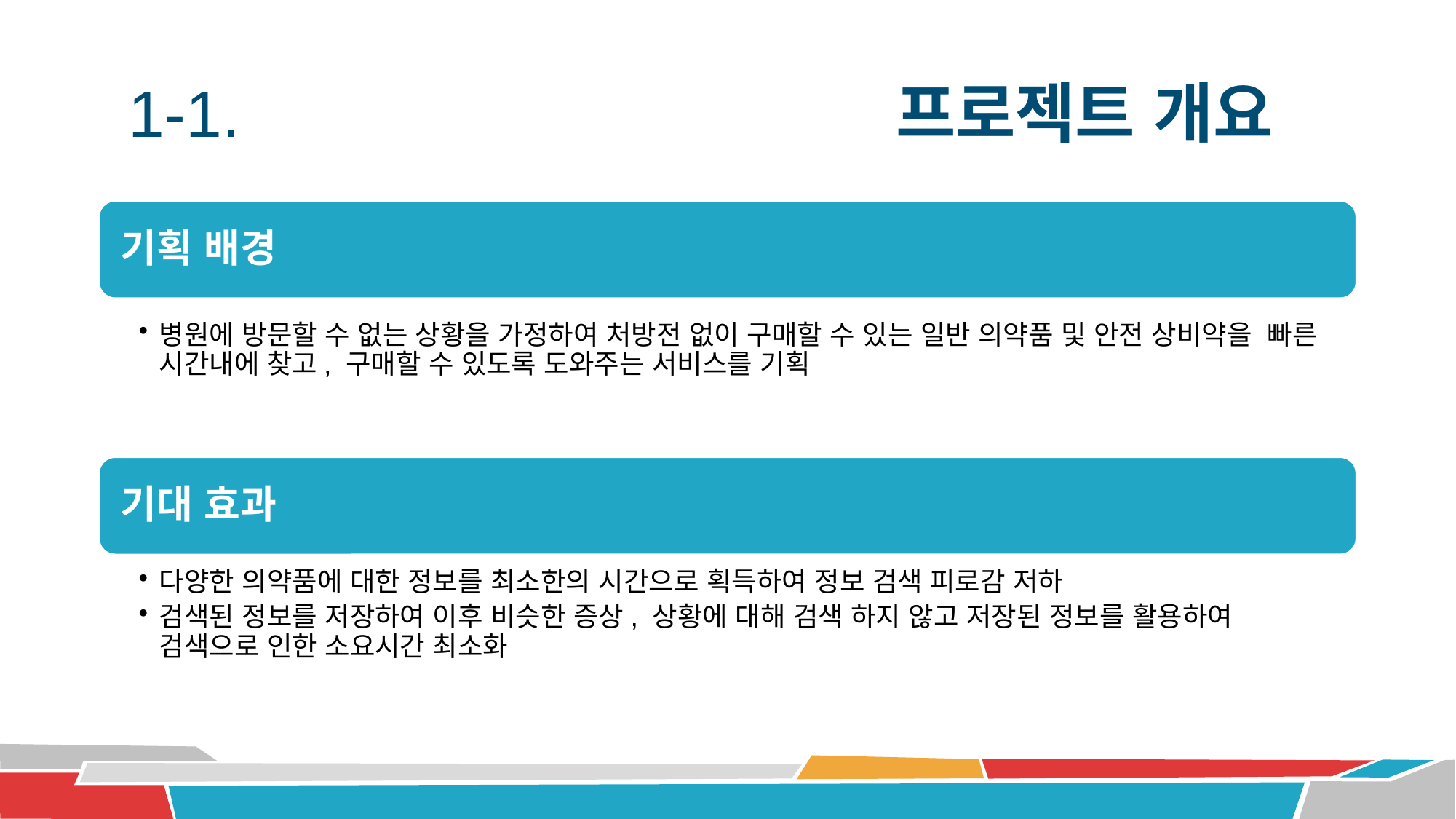

1-1.
프로젝트 개요

기획 배경
병원에 방문할 수 없는 상황을 가정하여 처방전 없이 구매할 수 있는 일반 의약품 및 안전 상비약을  빠른 시간내에 찾고, 구매할 수 있도록 도와주는 서비스를 기획

기대 효과
다양한 의약품에 대한 정보를 최소한의 시간으로 획득하여 정보 검색 피로감 저하
검색된 정보를 저장하여 이후 비슷한 증상, 상황에 대해 검색 하지 않고 저장된 정보를 활용하여 검색으로 인한 소요시간 최소화